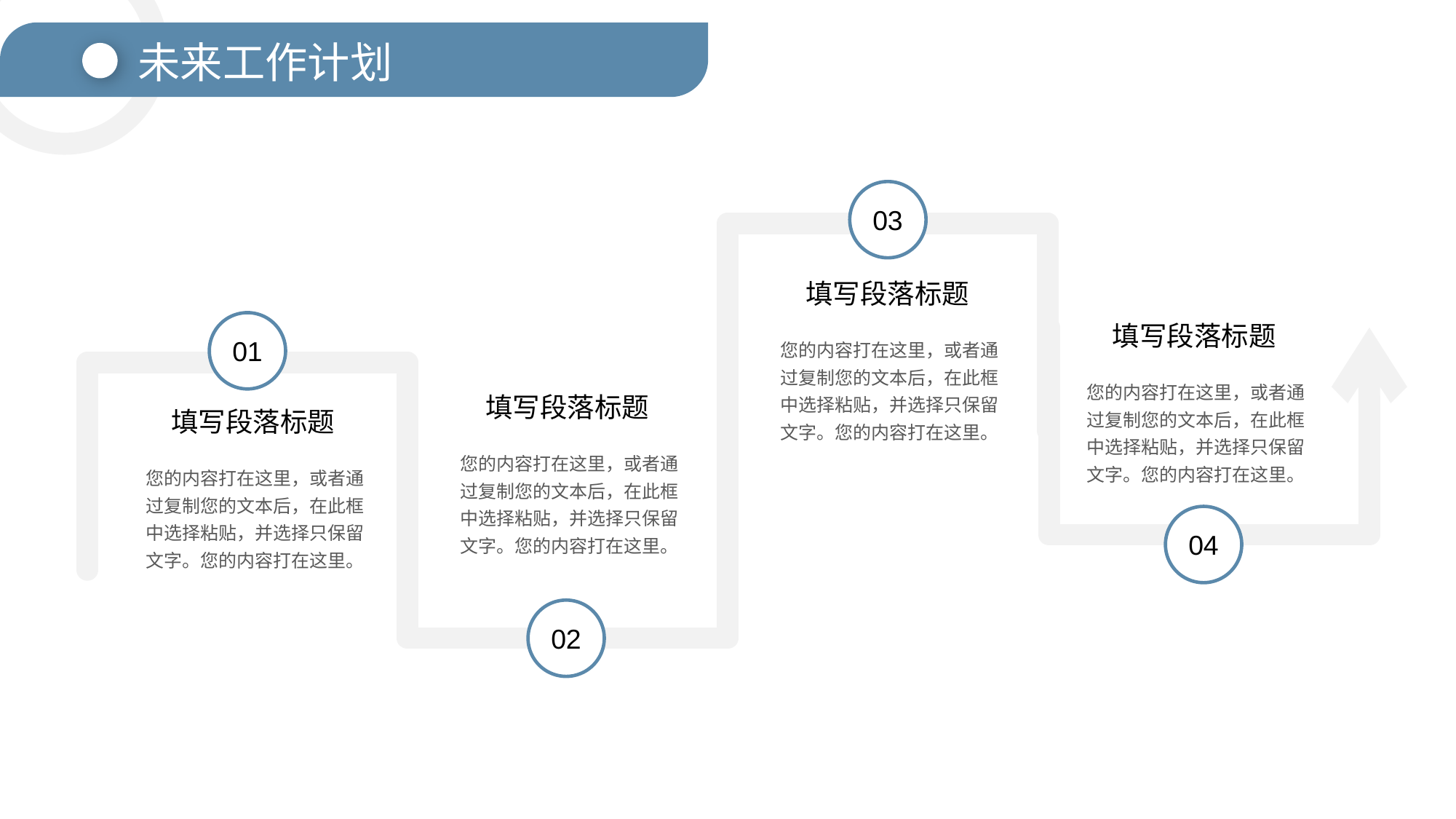

未来工作计划

03

填写段落标题
01
填写段落标题

您的内容打在这里，或者通过复制您的文本后，在此框中选择粘贴，并选择只保留文字。您的内容打在这里。

您的内容打在这里，或者通过复制您的文本后，在此框中选择粘贴，并选择只保留文字。您的内容打在这里。
填写段落标题
填写段落标题

您的内容打在这里，或者通过复制您的文本后，在此框中选择粘贴，并选择只保留文字。您的内容打在这里。
您的内容打在这里，或者通过复制您的文本后，在此框中选择粘贴，并选择只保留文字。您的内容打在这里。
04
02